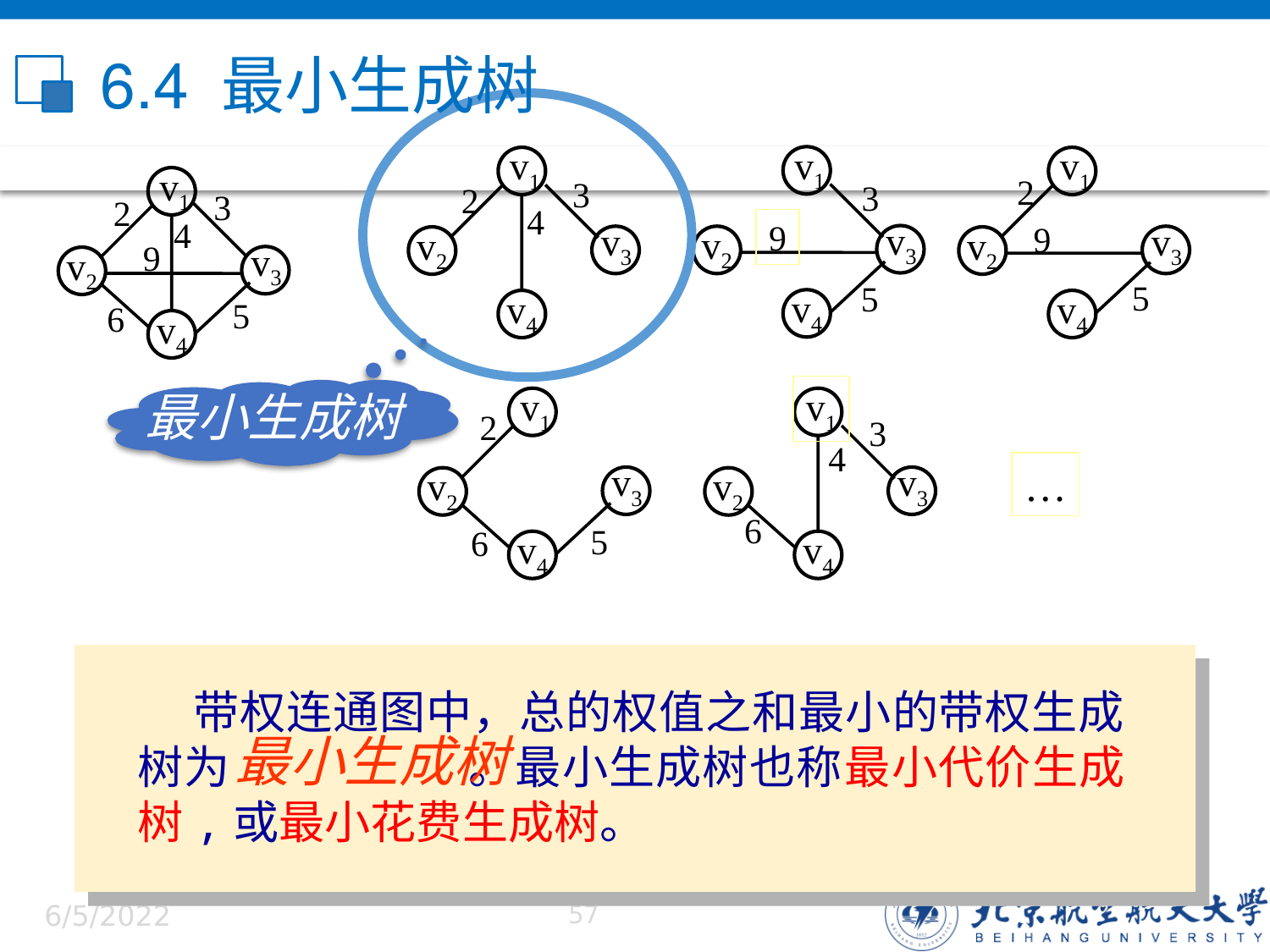

# 6.4 最小生成树

最小生成树

v1
v1

v3
v2

v4

v1

2
3
3
2

4
9
v3
v3
9
v2
v2

5
5
v4
v4

v1
v1

2
3

4

v3
v3
…
v2
v2

6

5
6
v4
v4

v1

v3
v2

v4

3
2
4
9
5
6

    带权连通图中，总的权值之和最小的带权生成树为                     。最小生成树也称最小代价生成树,或最小花费生成树。
最小生成树
6/5/2022
57